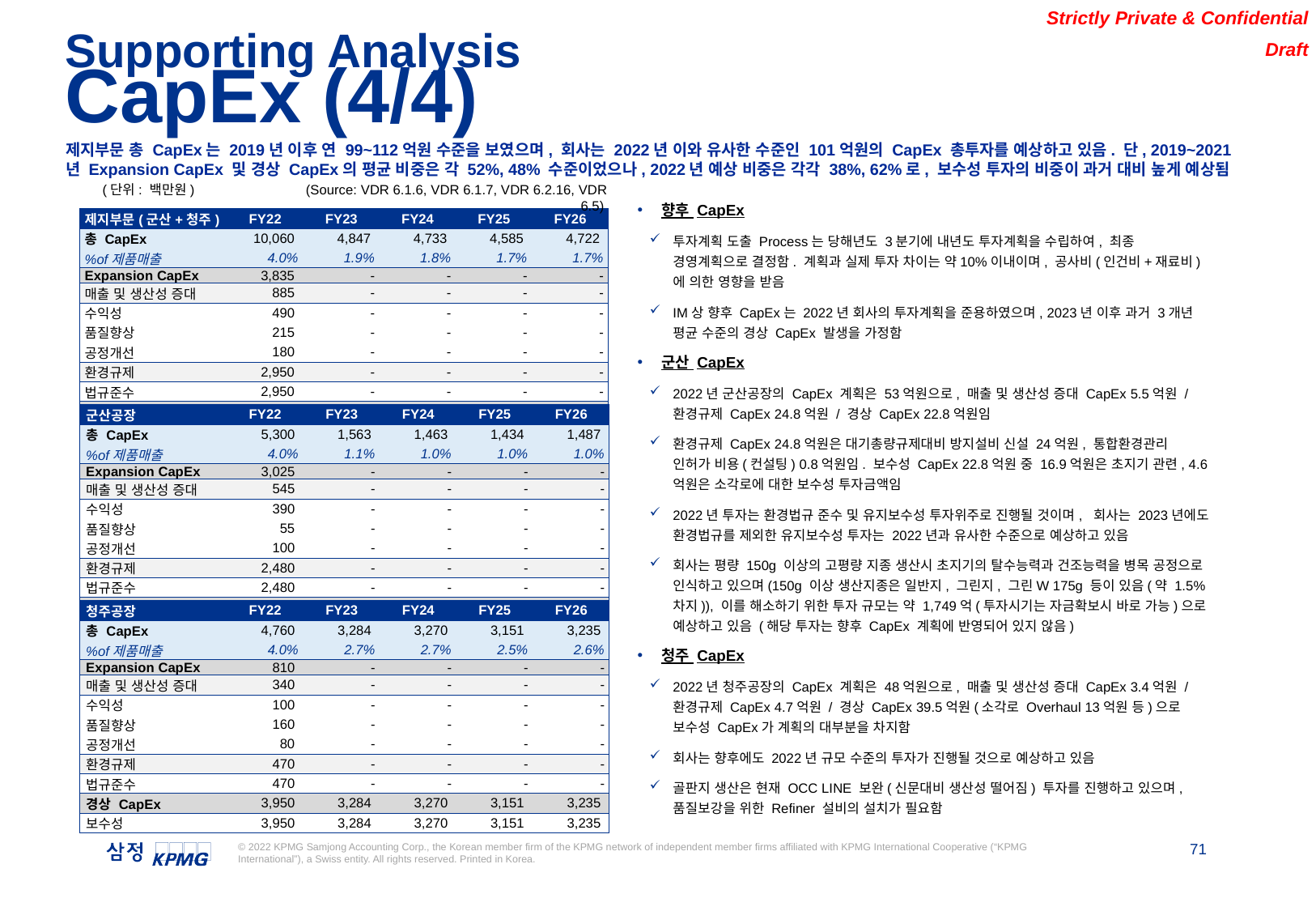

Supporting Analysis
CapEx (4/4)
제지부문 총 CapEx는 2019년 이후 연 99~112억원 수준을 보였으며, 회사는 2022년 이와 유사한 수준인 101억원의 CapEx 총투자를 예상하고 있음. 단, 2019~2021년 Expansion CapEx 및 경상 CapEx의 평균 비중은 각 52%, 48% 수준이었으나, 2022년 예상 비중은 각각 38%, 62%로, 보수성 투자의 비중이 과거 대비 높게 예상됨
(단위: 백만원)                             (Source: VDR 6.1.6, VDR 6.1.7, VDR 6.2.16, VDR 6.5)
향후 CapEx
투자계획 도출 Process는 당해년도 3분기에 내년도 투자계획을 수립하여, 최종 경영계획으로 결정함. 계획과 실제 투자 차이는 약10%이내이며, 공사비(인건비+재료비)에 의한 영향을 받음
IM상 향후 CapEx는 2022년 회사의 투자계획을 준용하였으며, 2023년 이후 과거 3개년 평균 수준의 경상 CapEx 발생을 가정함
군산 CapEx
2022년 군산공장의 CapEx 계획은 53억원으로, 매출 및 생산성 증대 CapEx 5.5억원 / 환경규제 CapEx 24.8억원 / 경상 CapEx 22.8억원임
환경규제 CapEx 24.8억원은 대기총량규제대비 방지설비 신설 24억원, 통합환경관리 인허가 비용(컨설팅) 0.8억원임. 보수성 CapEx 22.8억원 중 16.9억원은 초지기 관련, 4.6억원은 소각로에 대한 보수성 투자금액임
2022년 투자는 환경법규 준수 및 유지보수성 투자위주로 진행될 것이며,  회사는 2023년에도 환경법규를 제외한 유지보수성 투자는 2022년과 유사한 수준으로 예상하고 있음
회사는 평량 150g 이상의 고평량 지종 생산시 초지기의 탈수능력과 건조능력을 병목 공정으로 인식하고 있으며(150g 이상 생산지종은 일반지, 그린지, 그린W 175g 등이 있음(약 1.5% 차지)), 이를 해소하기 위한 투자 규모는 약 1,749억(투자시기는 자금확보시 바로 가능)으로 예상하고 있음 (해당 투자는 향후 CapEx 계획에 반영되어 있지 않음)
청주 CapEx
2022년 청주공장의 CapEx 계획은 48억원으로, 매출 및 생산성 증대 CapEx 3.4억원 / 환경규제 CapEx 4.7억원 / 경상 CapEx 39.5억원(소각로 Overhaul 13억원 등)으로 보수성 CapEx가 계획의 대부분을 차지함
회사는 향후에도 2022년 규모 수준의 투자가 진행될 것으로 예상하고 있음
골판지 생산은 현재 OCC LINE 보완(신문대비 생산성 떨어짐) 투자를 진행하고 있으며, 품질보강을 위한 Refiner 설비의 설치가 필요함
| 제지부문(군산+청주) | FY22 | FY23 | FY24 | FY25 | FY26 |
| --- | --- | --- | --- | --- | --- |
| 총 CapEx | 10,060 | 4,847 | 4,733 | 4,585 | 4,722 |
| %of제품매출 | 4.0% | 1.9% | 1.8% | 1.7% | 1.7% |
| Expansion CapEx | 3,835 | - | - | - | - |
| 매출 및 생산성 증대 | 885 | - | - | - | - |
| 수익성 | 490 | - | - | - | - |
| 품질향상 | 215 | - | - | - | - |
| 공정개선 | 180 | - | - | - | - |
| 환경규제 | 2,950 | - | - | - | - |
| 법규준수 | 2,950 | - | - | - | - |
| 경상 CapEx | 6,225 | 4,847 | 4,733 | 4,585 | 4,722 |
| 보수성 | 6,225 | 4,847 | 4,733 | 4,585 | 4,722 |
| 군산공장 | FY22 | FY23 | FY24 | FY25 | FY26 |
| --- | --- | --- | --- | --- | --- |
| 총 CapEx | 5,300 | 1,563 | 1,463 | 1,434 | 1,487 |
| %of제품매출 | 4.0% | 1.1% | 1.0% | 1.0% | 1.0% |
| Expansion CapEx | 3,025 | - | - | - | - |
| 매출 및 생산성 증대 | 545 | - | - | - | - |
| 수익성 | 390 | - | - | - | - |
| 품질향상 | 55 | - | - | - | - |
| 공정개선 | 100 | - | - | - | - |
| 환경규제 | 2,480 | - | - | - | - |
| 법규준수 | 2,480 | - | - | - | - |
| 경상 CapEx | 2,275 | 1,563 | 1,463 | 1,434 | 1,487 |
| 보수성 | 2,275 | 1,563 | 1,463 | 1,434 | 1,487 |
| 청주공장 | FY22 | FY23 | FY24 | FY25 | FY26 |
| --- | --- | --- | --- | --- | --- |
| 총 CapEx | 4,760 | 3,284 | 3,270 | 3,151 | 3,235 |
| %of제품매출 | 4.0% | 2.7% | 2.7% | 2.5% | 2.6% |
| Expansion CapEx | 810 | - | - | - | - |
| 매출 및 생산성 증대 | 340 | - | - | - | - |
| 수익성 | 100 | - | - | - | - |
| 품질향상 | 160 | - | - | - | - |
| 공정개선 | 80 | - | - | - | - |
| 환경규제 | 470 | - | - | - | - |
| 법규준수 | 470 | - | - | - | - |
| 경상 CapEx | 3,950 | 3,284 | 3,270 | 3,151 | 3,235 |
| 보수성 | 3,950 | 3,284 | 3,270 | 3,151 | 3,235 |